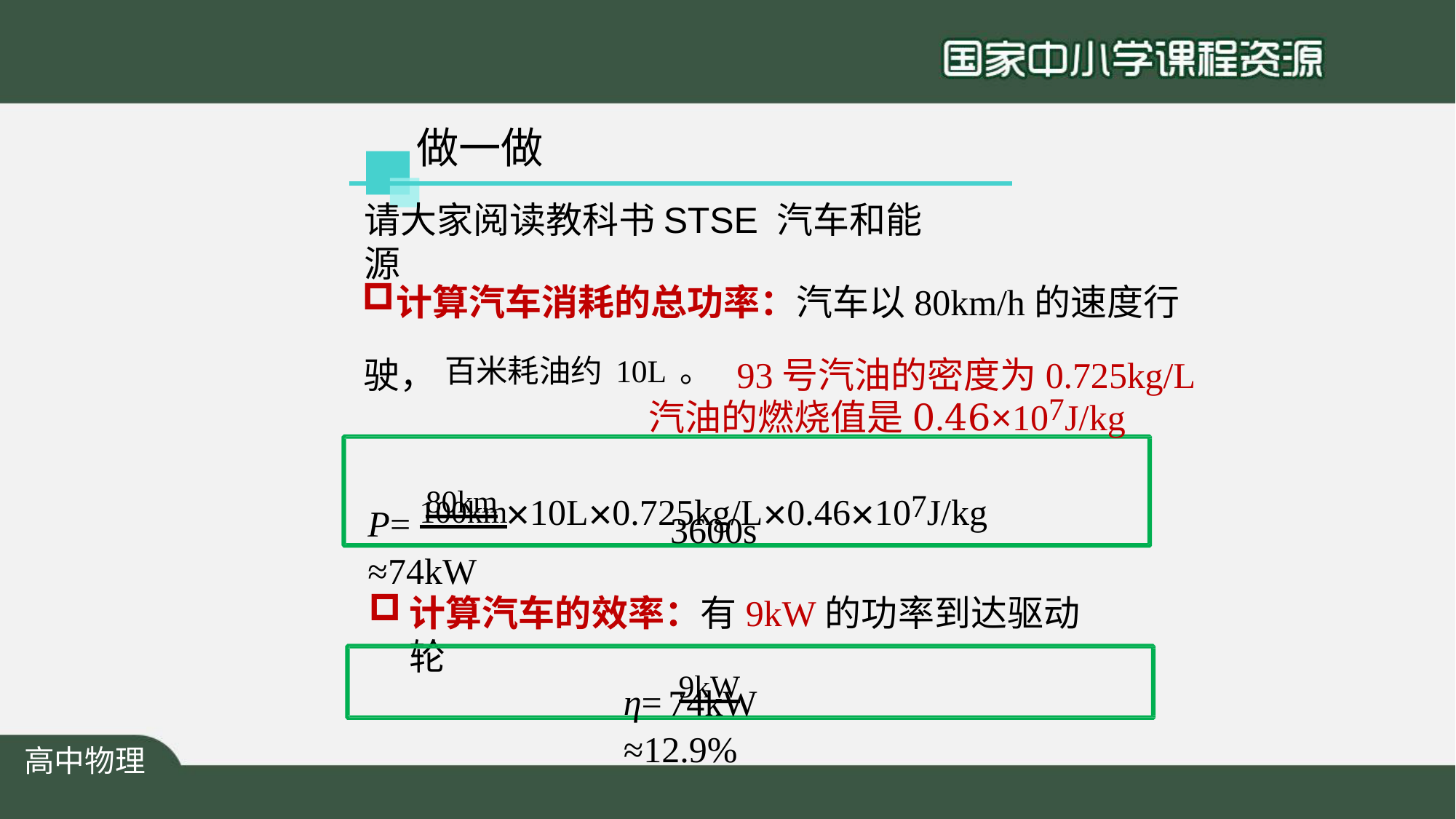

做一做

# 请大家阅读教科书STSE 汽车和能源
计算汽车消耗的总功率：汽车以80km/h的速度行驶， 百米耗油约10L。 93号汽油的密度为0.725kg/L
汽油的燃烧值是0.46×107J/kg
80km ×10L×0.725kg/L×0.46×107J/kg

P= 100km	 ≈74kW
3600s
计算汽车的效率：有9kW的功率到达驱动轮

η=	9kW	≈12.9%
74kW
高中物理